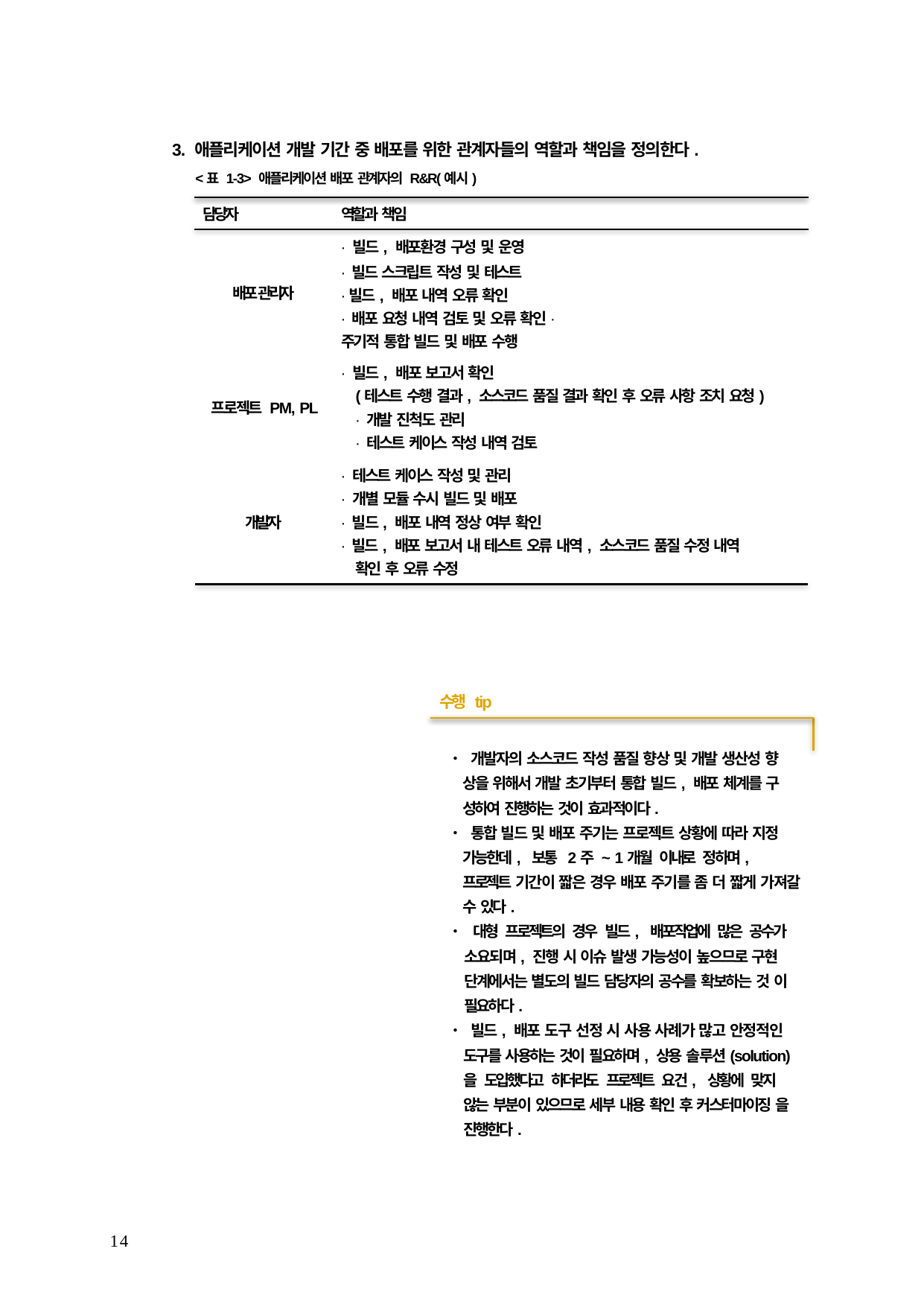

3. 애플리케이션 개발 기간 중 배포를 위한 관계자들의 역할과 책임을 정의한다.

<표 1-3> 애플리케이션 배포 관계자의 R&R(예시)

담당자	역할과 책임

∙ 빌드, 배포환경 구성 및 운영
∙ 빌드 스크립트 작성 및 테스트
∙ 빌드, 배포 내역 오류 확인
∙ 배포 요청 내역 검토 및 오류 확인 ∙ 주기적 통합 빌드 및 배포 수행
배포관리자
∙ 빌드, 배포 보고서 확인
(테스트 수행 결과, 소스코드 품질 결과 확인 후 오류 사항 조치 요청)
∙ 개발 진척도 관리
∙ 테스트 케이스 작성 내역 검토
프로젝트 PM, PL
∙ 테스트 케이스 작성 및 관리
∙ 개별 모듈 수시 빌드 및 배포
∙ 빌드, 배포 내역 정상 여부 확인
∙ 빌드, 배포 보고서 내 테스트 오류 내역, 소스코드 품질 수정 내역
확인 후 오류 수정
개발자

수행 tip

• 개발자의 소스코드 작성 품질 향상 및 개발 생산성 향 상을 위해서 개발 초기부터 통합 빌드, 배포 체계를 구 성하여 진행하는 것이 효과적이다.
• 통합 빌드 및 배포 주기는 프로젝트 상황에 따라 지정 가능한데,  보통  2주 ~ 1개월  이내로  정하며,  프로젝트 기간이 짧은 경우 배포 주기를 좀 더 짧게 가져갈 수 있다.
•  대형  프로젝트의  경우  빌드,  배포작업에  많은  공수가 소요되며, 진행 시 이슈 발생 가능성이 높으므로 구현 단계에서는 별도의 빌드 담당자의 공수를 확보하는 것 이 필요하다.
• 빌드, 배포 도구 선정 시 사용 사례가 많고 안정적인 도구를 사용하는 것이 필요하며, 상용 솔루션(solution) 을  도입했다고  하더라도  프로젝트  요건,  상황에  맞지 않는 부분이 있으므로 세부 내용 확인 후 커스터마이징 을 진행한다.

14